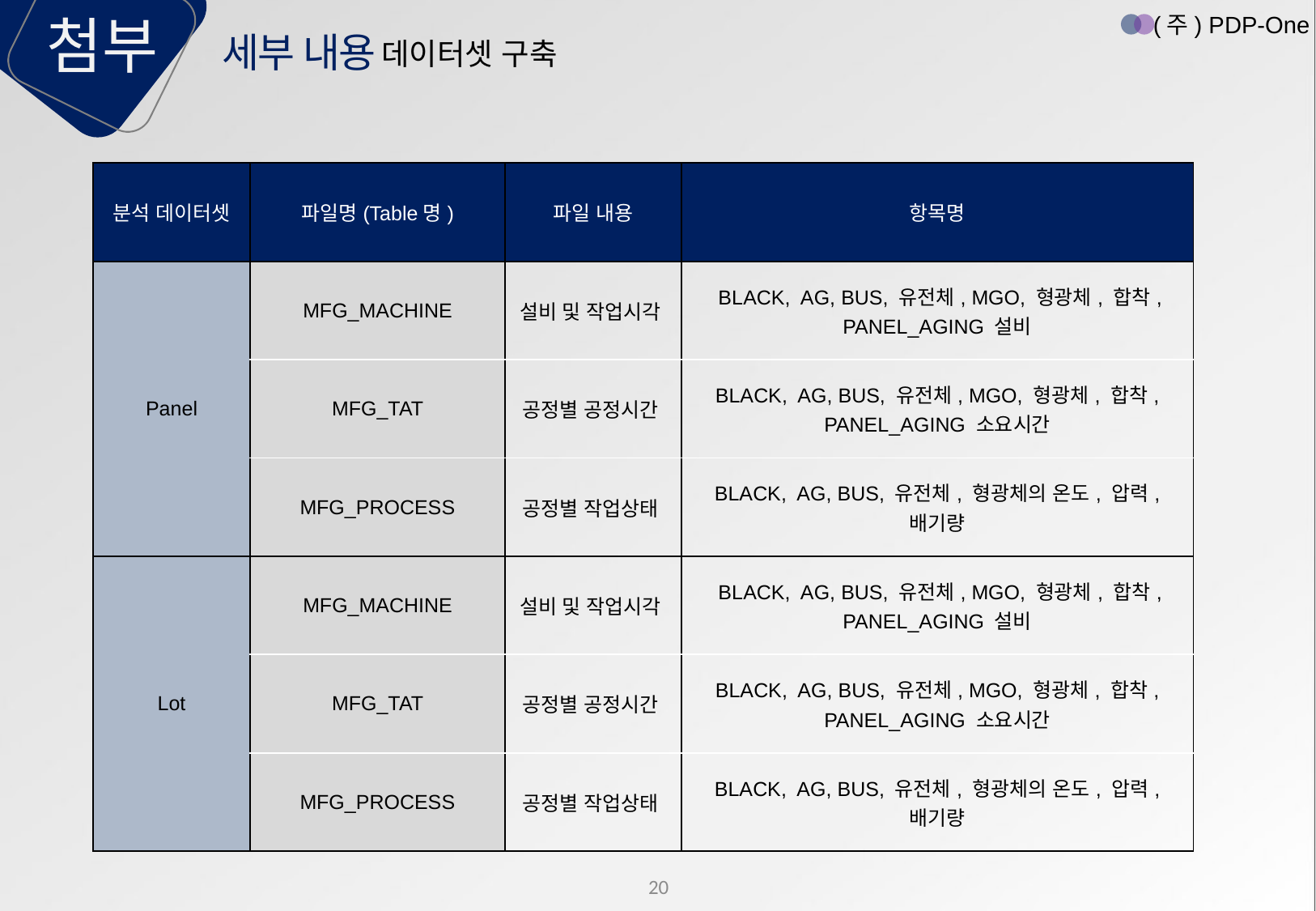

첨부
(주) PDP-One

세부 내용
데이터셋 구축
| 분석 데이터셋 | 파일명(Table명) | 파일 내용 | 항목명 |
| --- | --- | --- | --- |
| Panel | MFG\_MACHINE | 설비 및 작업시각 | BLACK, AG, BUS, 유전체, MGO, 형광체, 합착, PANEL\_AGING 설비 |
|  | MFG\_TAT | 공정별 공정시간 | BLACK, AG, BUS, 유전체, MGO, 형광체, 합착, PANEL\_AGING 소요시간 |
|  | MFG\_PROCESS | 공정별 작업상태 | BLACK, AG, BUS, 유전체, 형광체의 온도, 압력, 배기량 |
| Lot | MFG\_MACHINE | 설비 및 작업시각 | BLACK, AG, BUS, 유전체, MGO, 형광체, 합착, PANEL\_AGING 설비 |
|  | MFG\_TAT | 공정별 공정시간 | BLACK, AG, BUS, 유전체, MGO, 형광체, 합착, PANEL\_AGING 소요시간 |
|  | MFG\_PROCESS | 공정별 작업상태 | BLACK, AG, BUS, 유전체, 형광체의 온도, 압력, 배기량 |
20